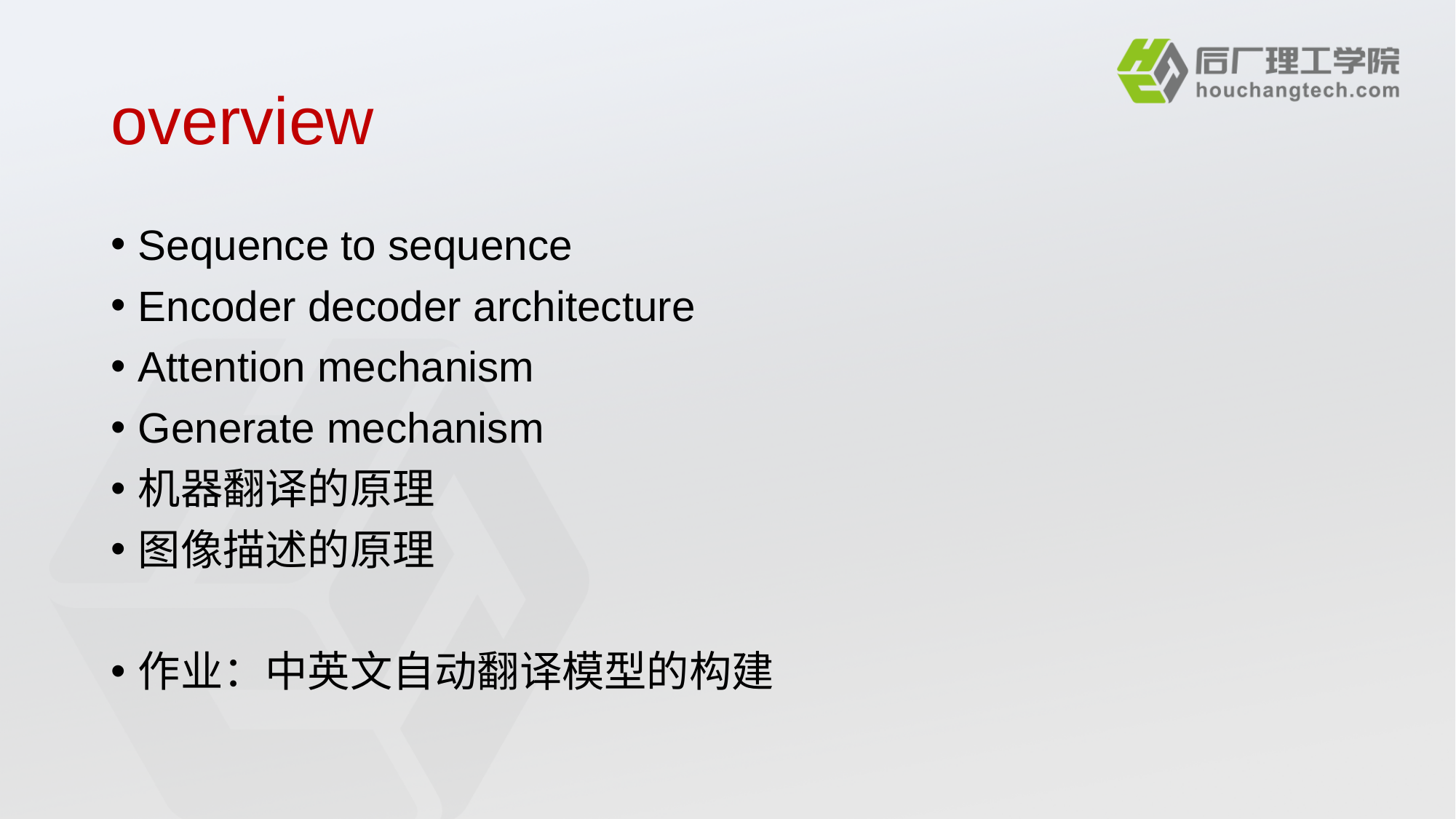

# overview
Sequence to sequence
Encoder decoder architecture
Attention mechanism
Generate mechanism
机器翻译的原理
图像描述的原理

作业：中英文自动翻译模型的构建